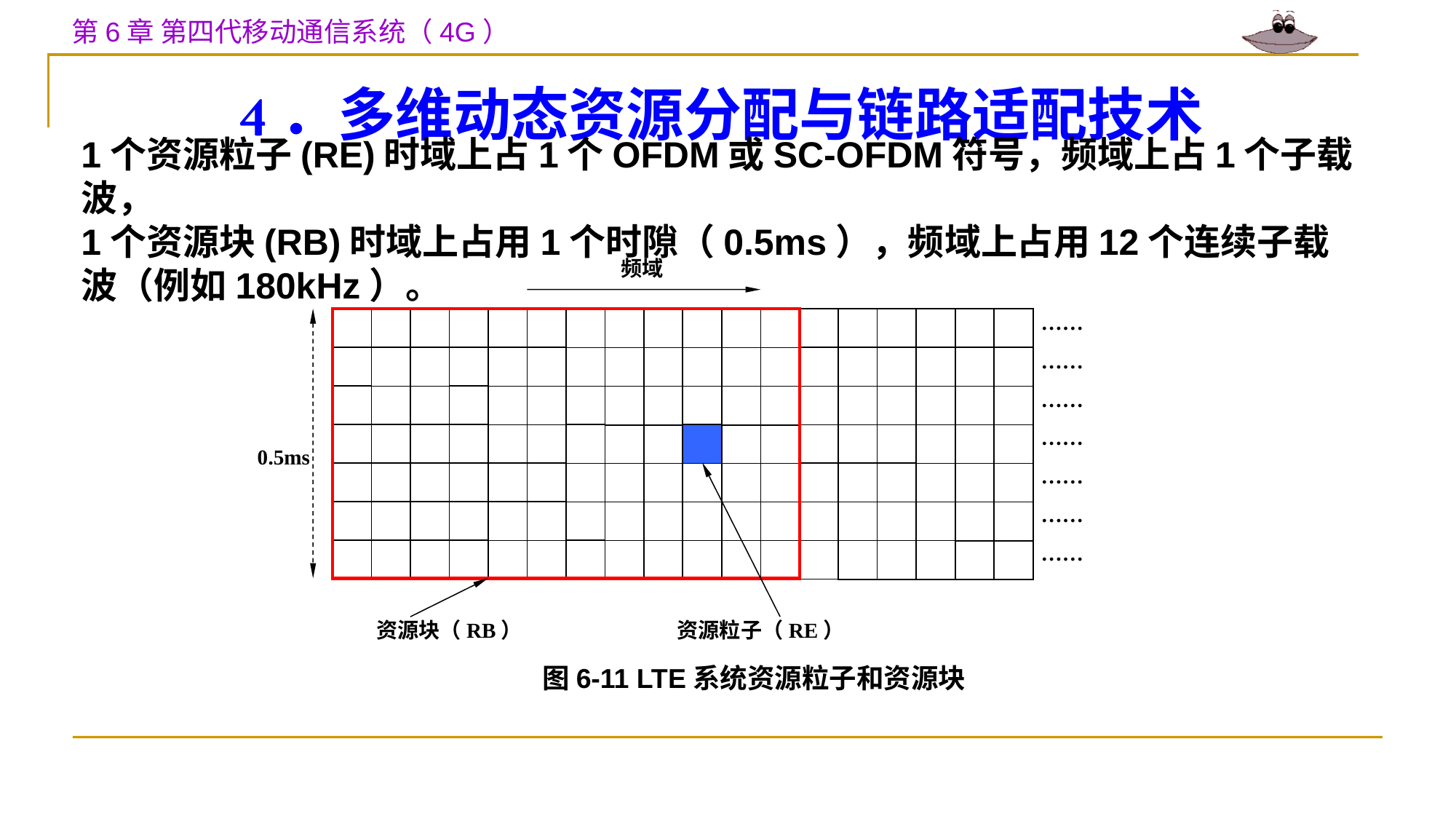

# 4．多维动态资源分配与链路适配技术
1个资源粒子(RE)时域上占1个OFDM或SC-OFDM符号，频域上占1个子载波，
1个资源块(RB)时域上占用1个时隙（0.5ms），频域上占用12个连续子载波（例如180kHz）。
频域

……
……
……
……
0.5ms

……
……
……

资源块（RB）
资源粒子（RE）
图6-11 LTE系统资源粒子和资源块